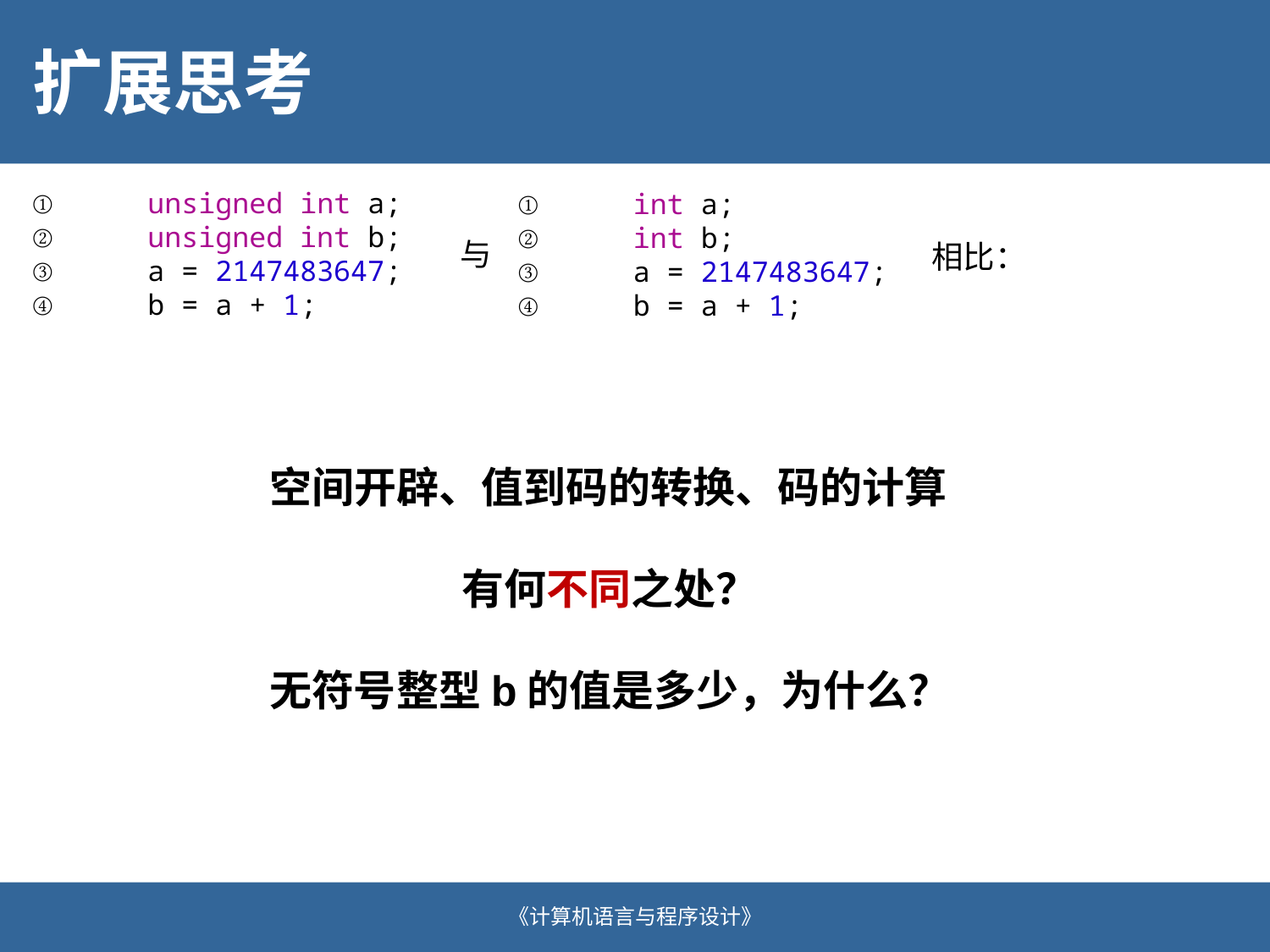

# 扩展思考
    unsigned int a;
    unsigned int b;
    a = 2147483647;
    b = a + 1;
    int a;
    int b;
    a = 2147483647;
    b = a + 1;
与
相比：
空间开辟、值到码的转换、码的计算

有何不同之处？

无符号整型b的值是多少，为什么？

《计算机语言与程序设计》
68